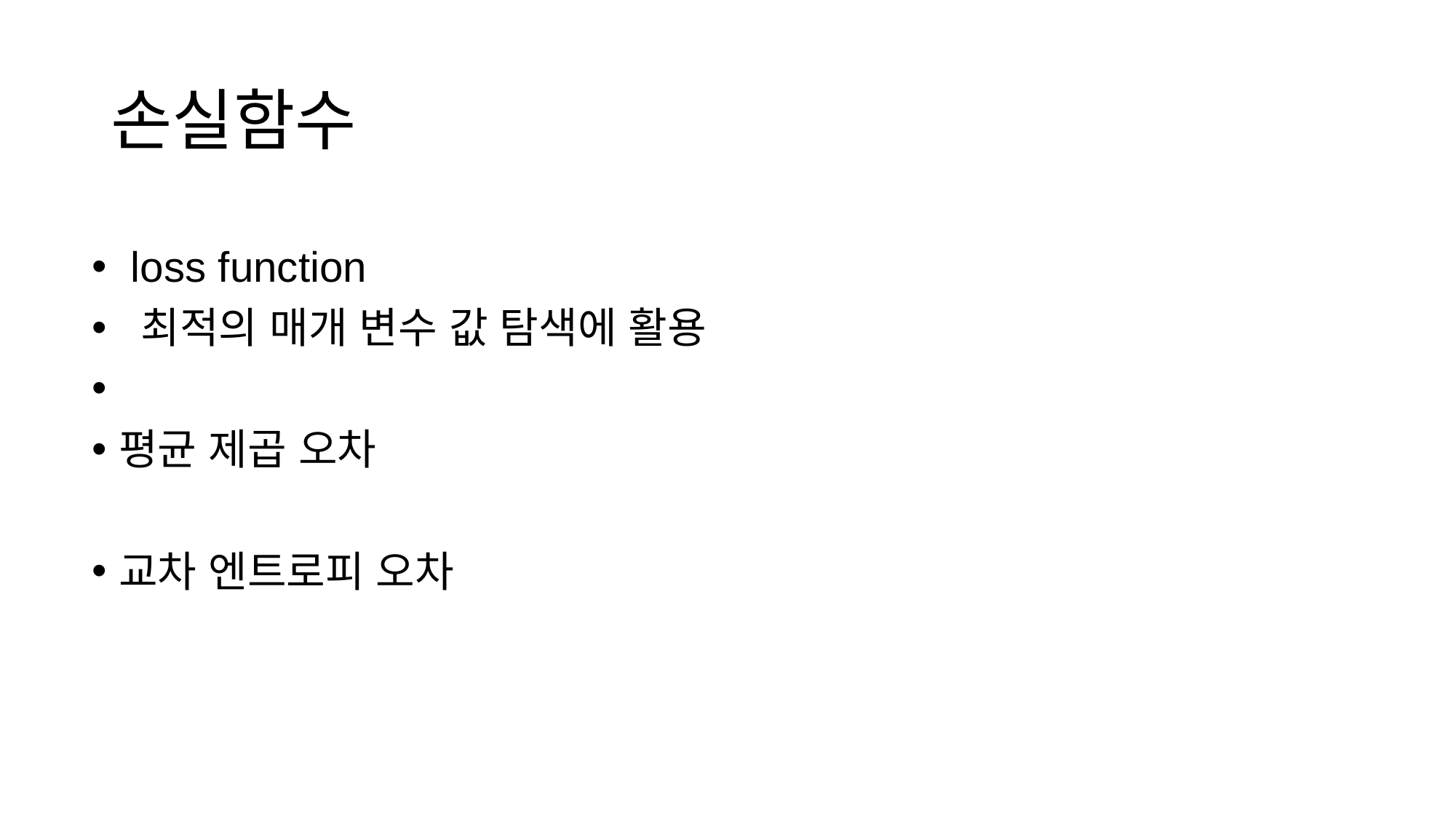

# 손실함수
 loss function
 최적의 매개 변수 값 탐색에 활용

평균 제곱 오차

교차 엔트로피 오차